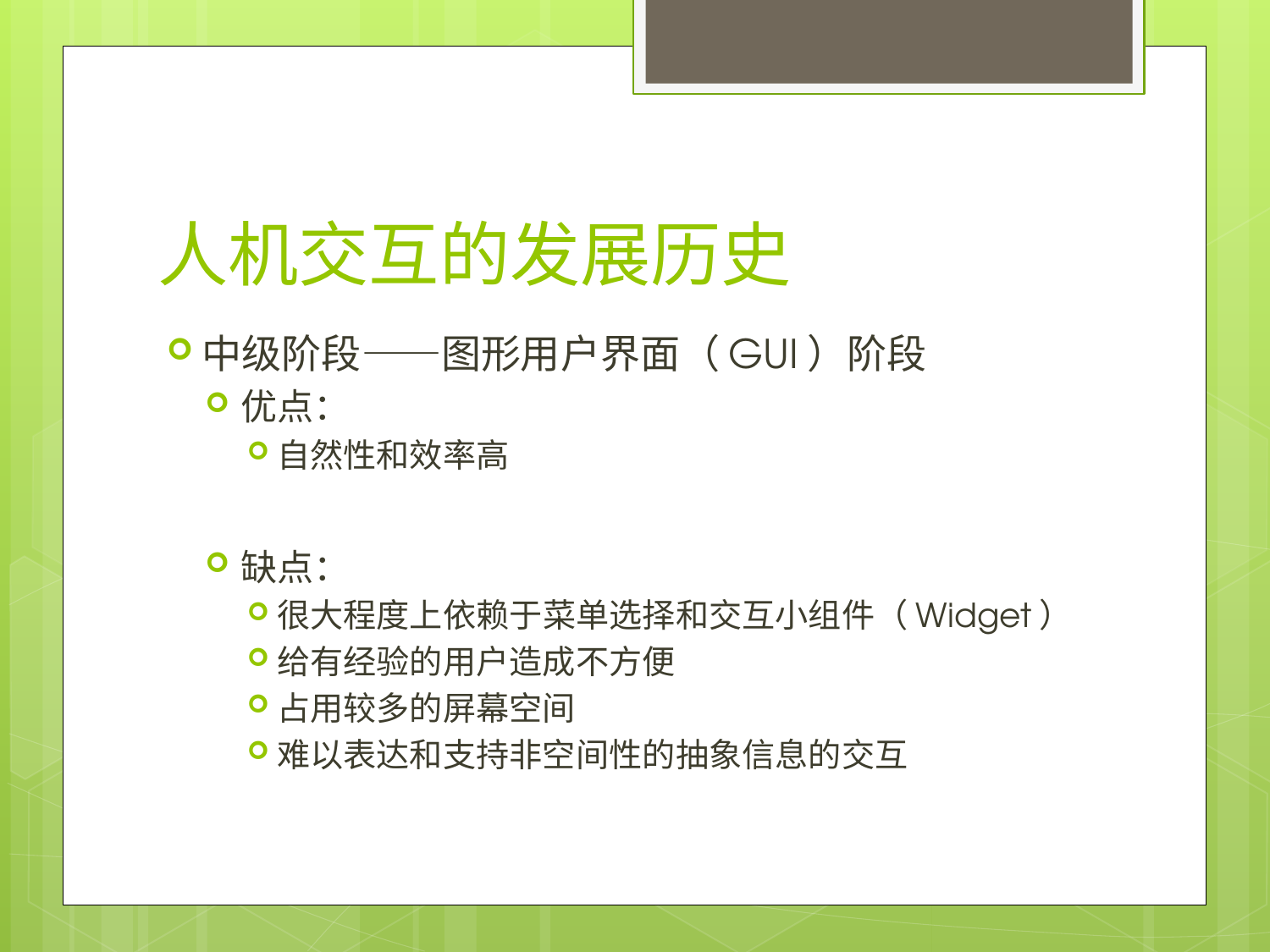

# 人机交互的发展历史
中级阶段——图形用户界面（GUI）阶段
优点：
自然性和效率高

缺点：
很大程度上依赖于菜单选择和交互小组件（Widget）
给有经验的用户造成不方便
占用较多的屏幕空间
难以表达和支持非空间性的抽象信息的交互